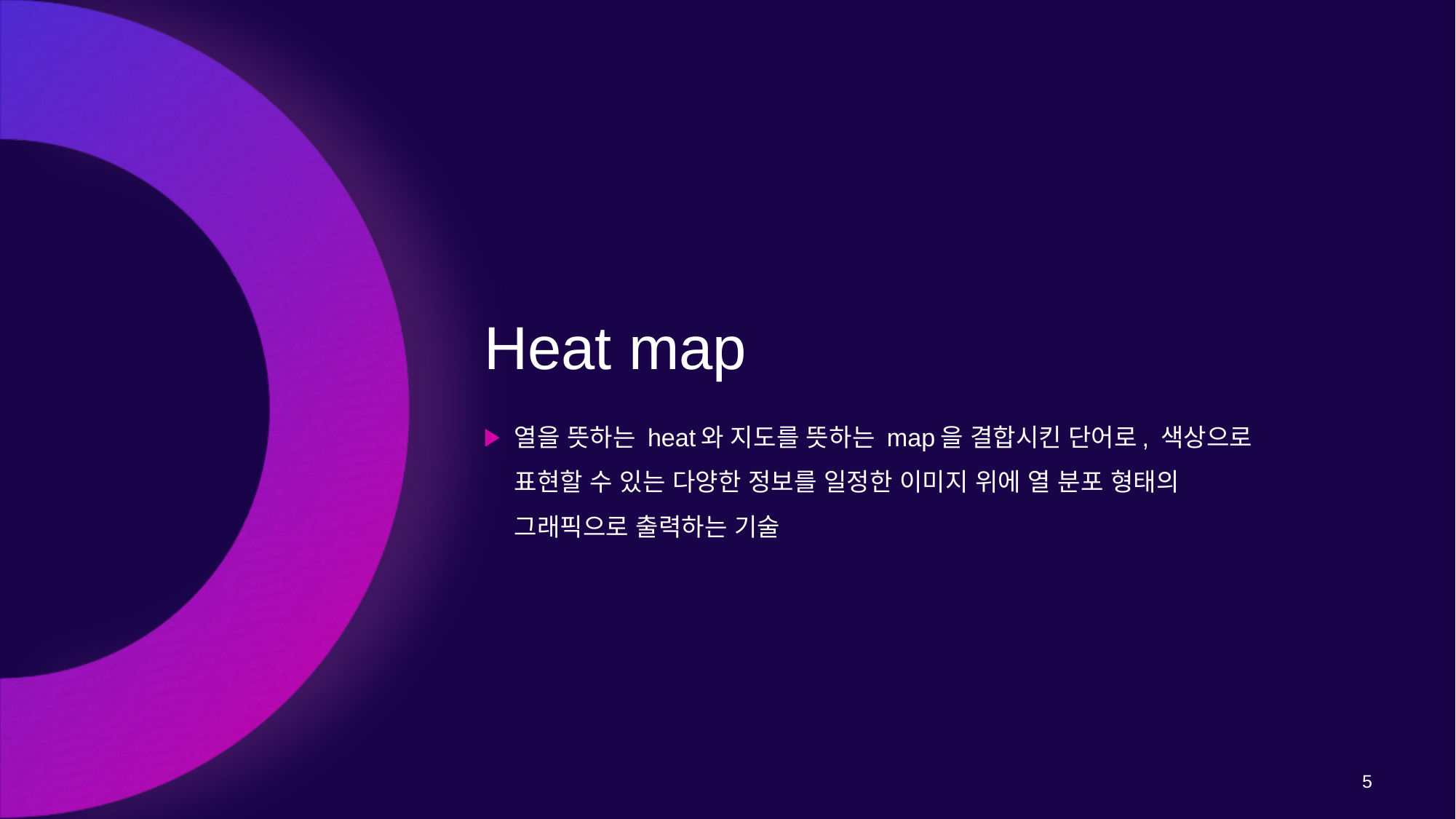

# Heat map
열을 뜻하는 heat와 지도를 뜻하는 map을 결합시킨 단어로, 색상으로 표현할 수 있는 다양한 정보를 일정한 이미지 위에 열 분포 형태의 그래픽으로 출력하는 기술
5